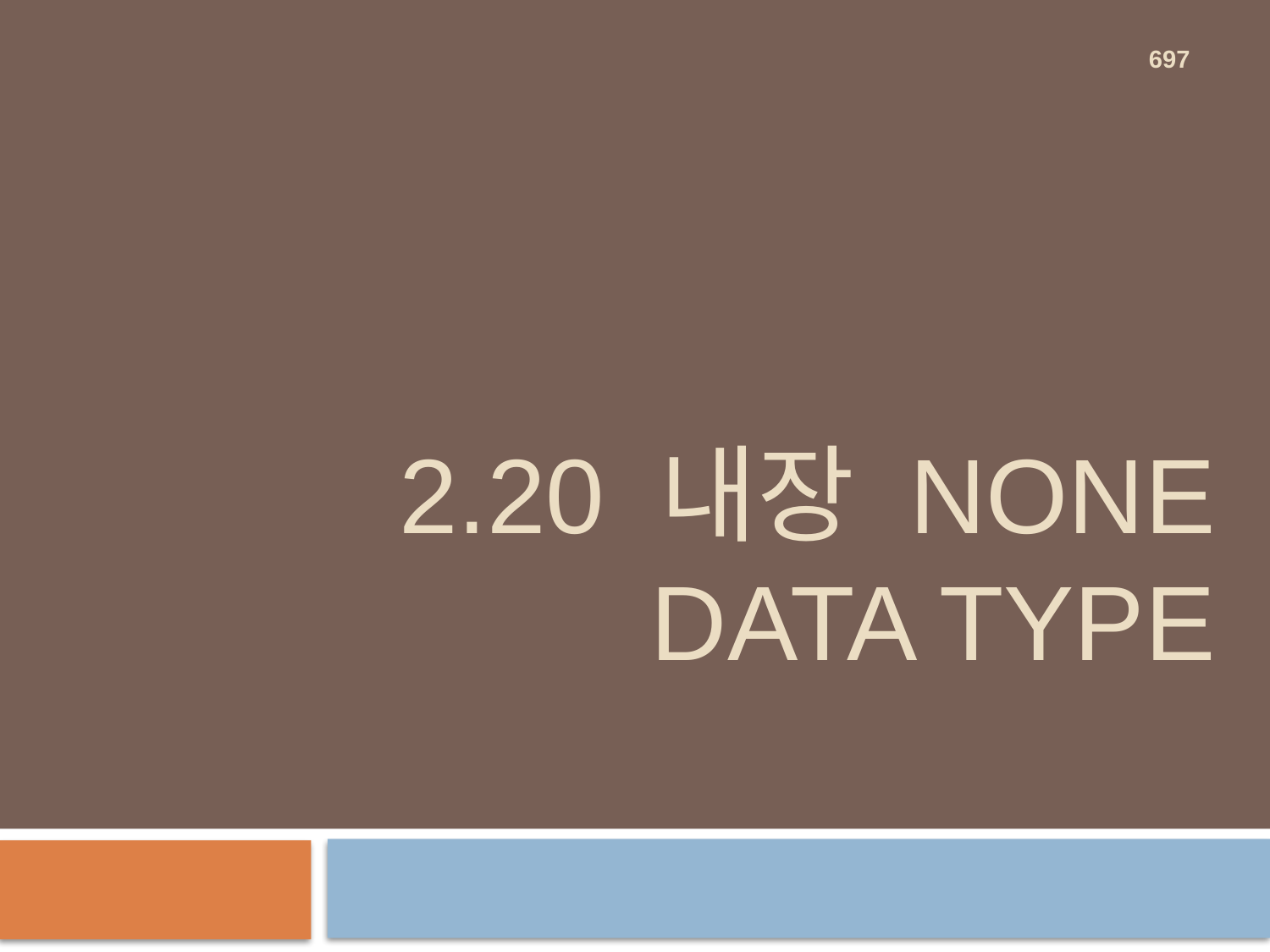

697
# 2.20 내장 none data type